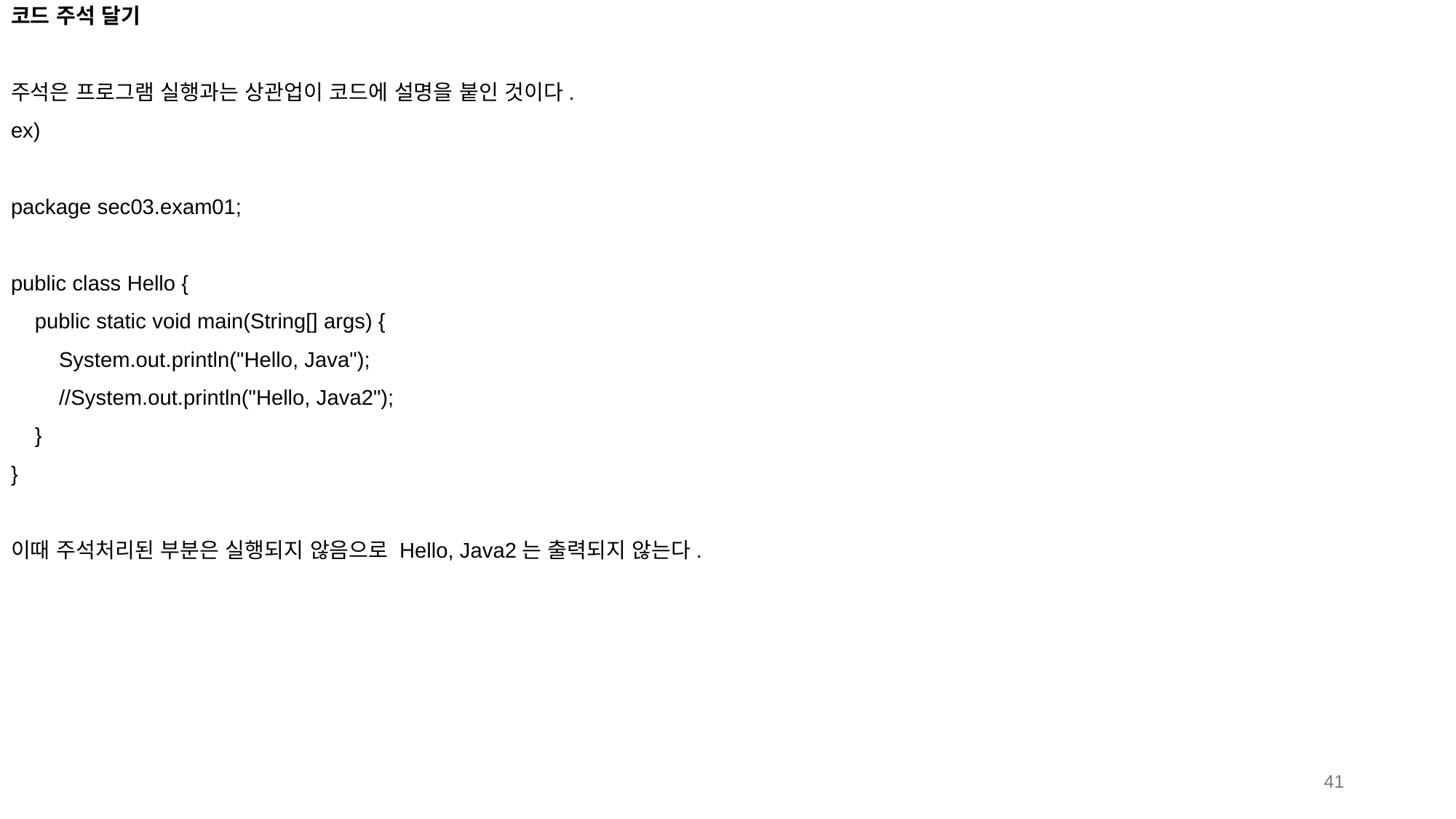

코드 주석 달기

주석은 프로그램 실행과는 상관업이 코드에 설명을 붙인 것이다.
ex)

package sec03.exam01;

public class Hello {
    public static void main(String[] args) {
        System.out.println("Hello, Java");
        //System.out.println("Hello, Java2");
    }
}

이때 주석처리된 부분은 실행되지 않음으로 Hello, Java2는 출력되지 않는다.

41